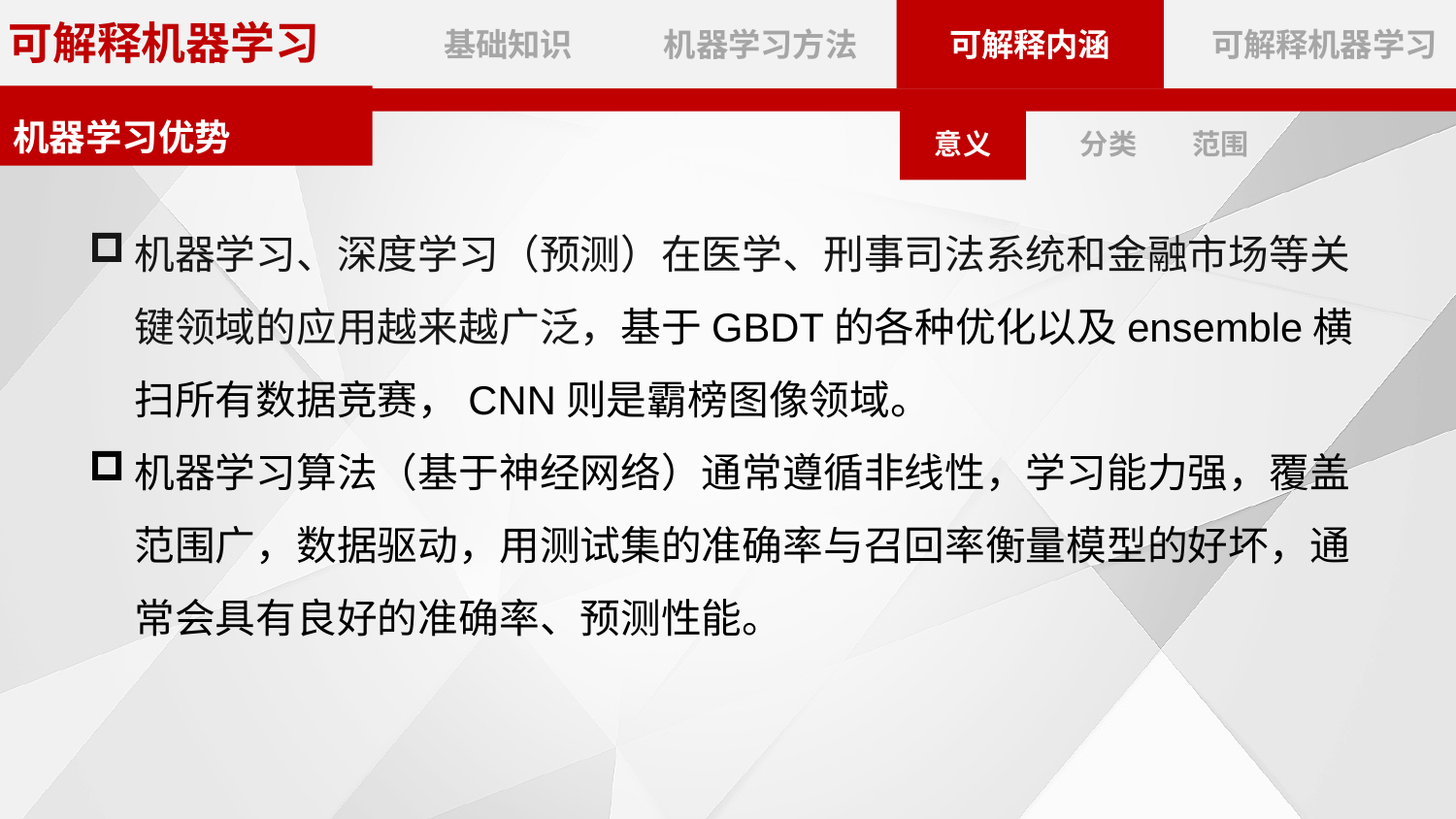

机器学习优势
机器学习、深度学习（预测）在医学、刑事司法系统和金融市场等关键领域的应用越来越广泛，基于GBDT的各种优化以及ensemble横扫所有数据竞赛，CNN则是霸榜图像领域。
机器学习算法（基于神经网络）通常遵循⾮线性，学习能⼒强，覆盖范围⼴，数据驱动，⽤测试集的准确率与召回率衡量模型的好坏，通常会具有良好的准确率、预测性能。